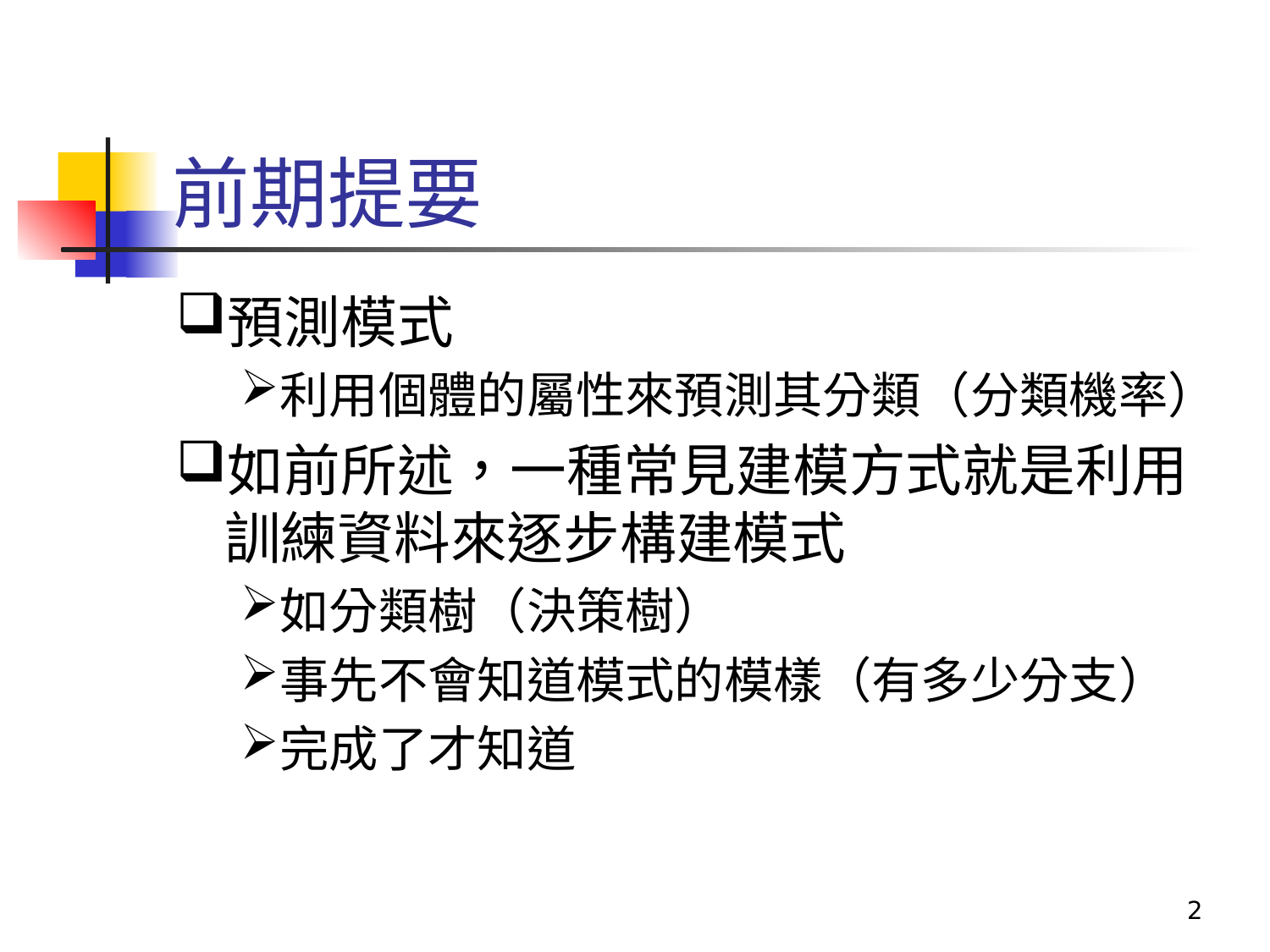

# 前期提要
預測模式
利用個體的屬性來預測其分類（分類機率）
如前所述，一種常見建模方式就是利用訓練資料來逐步構建模式
如分類樹（決策樹）
事先不會知道模式的模樣（有多少分支）
完成了才知道

2